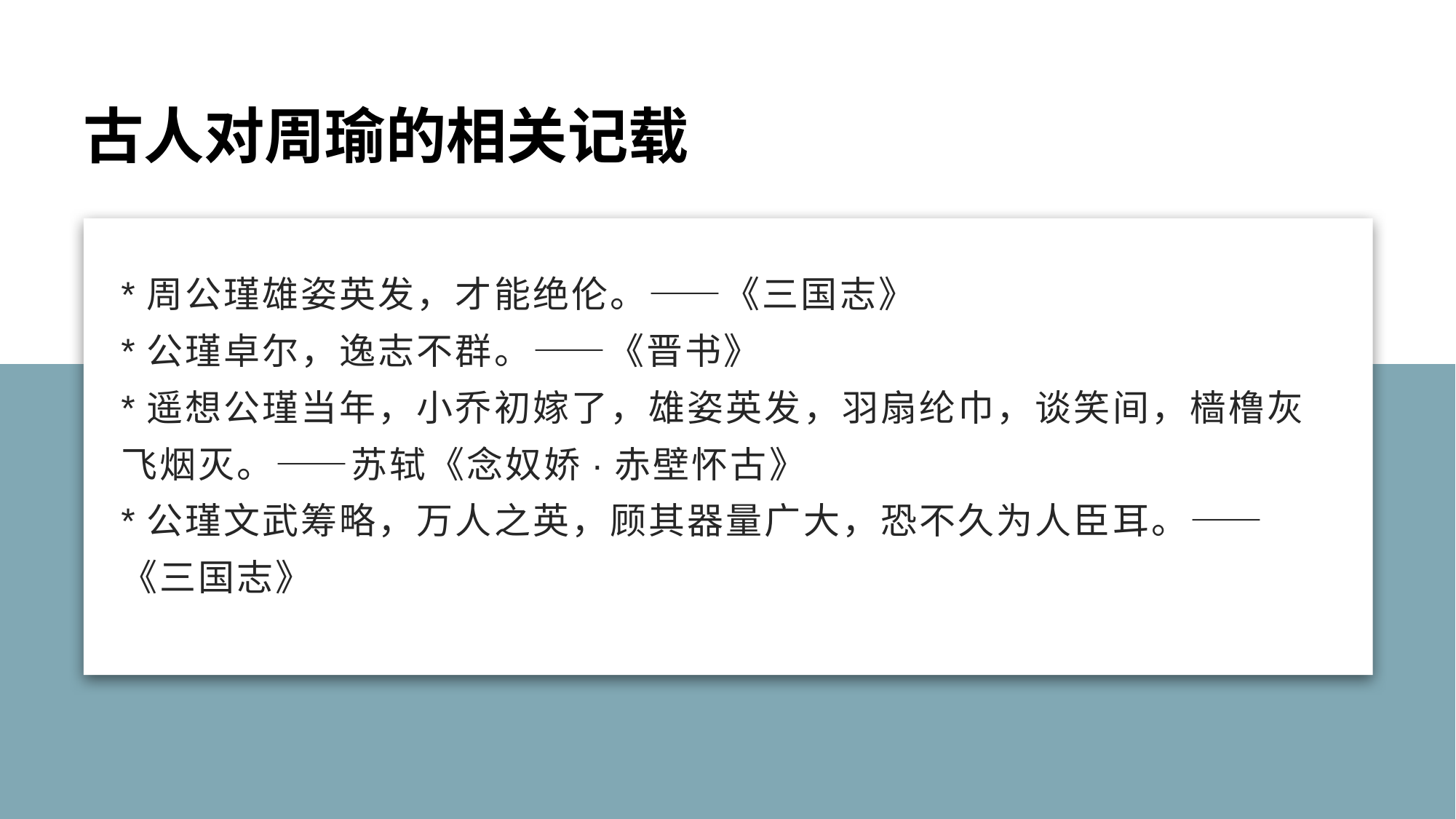

# 古人对周瑜的相关记载

*周公瑾雄姿英发，才能绝伦。——《三国志》
*公瑾卓尔，逸志不群。——《晋书》
*遥想公瑾当年，小乔初嫁了，雄姿英发，羽扇纶巾，谈笑间，樯橹灰 飞烟灭。——苏轼《念奴娇·赤壁怀古》
*公瑾文武筹略，万人之英，顾其器量广大，恐不久为人臣耳。——《三国志》